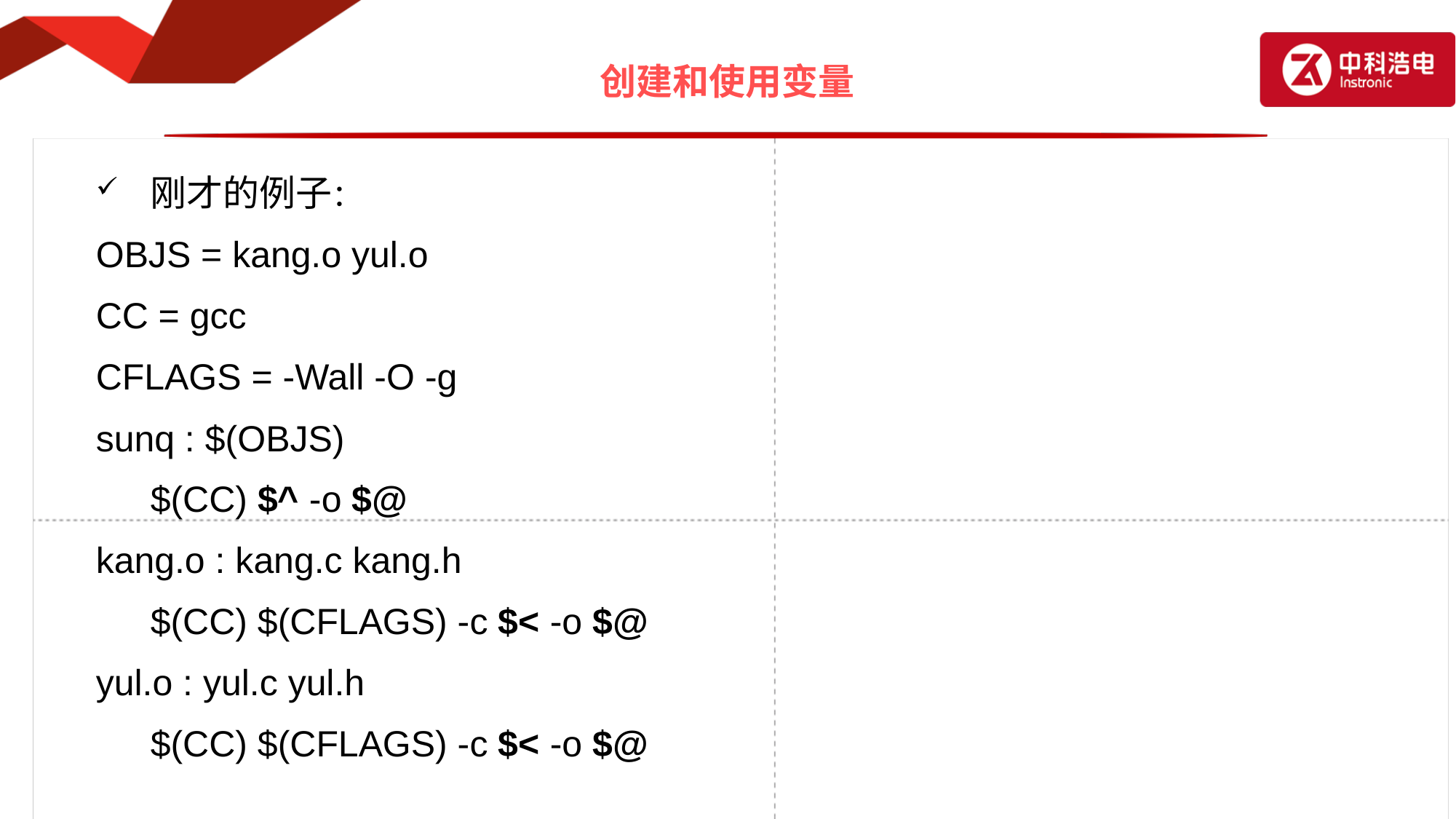

# 创建和使用变量
刚才的例子：
OBJS = kang.o yul.o
CC = gcc
CFLAGS = -Wall -O -g
sunq : $(OBJS)
	$(CC) $^ -o $@
kang.o : kang.c kang.h
	$(CC) $(CFLAGS) -c $< -o $@
yul.o : yul.c yul.h
	$(CC) $(CFLAGS) -c $< -o $@